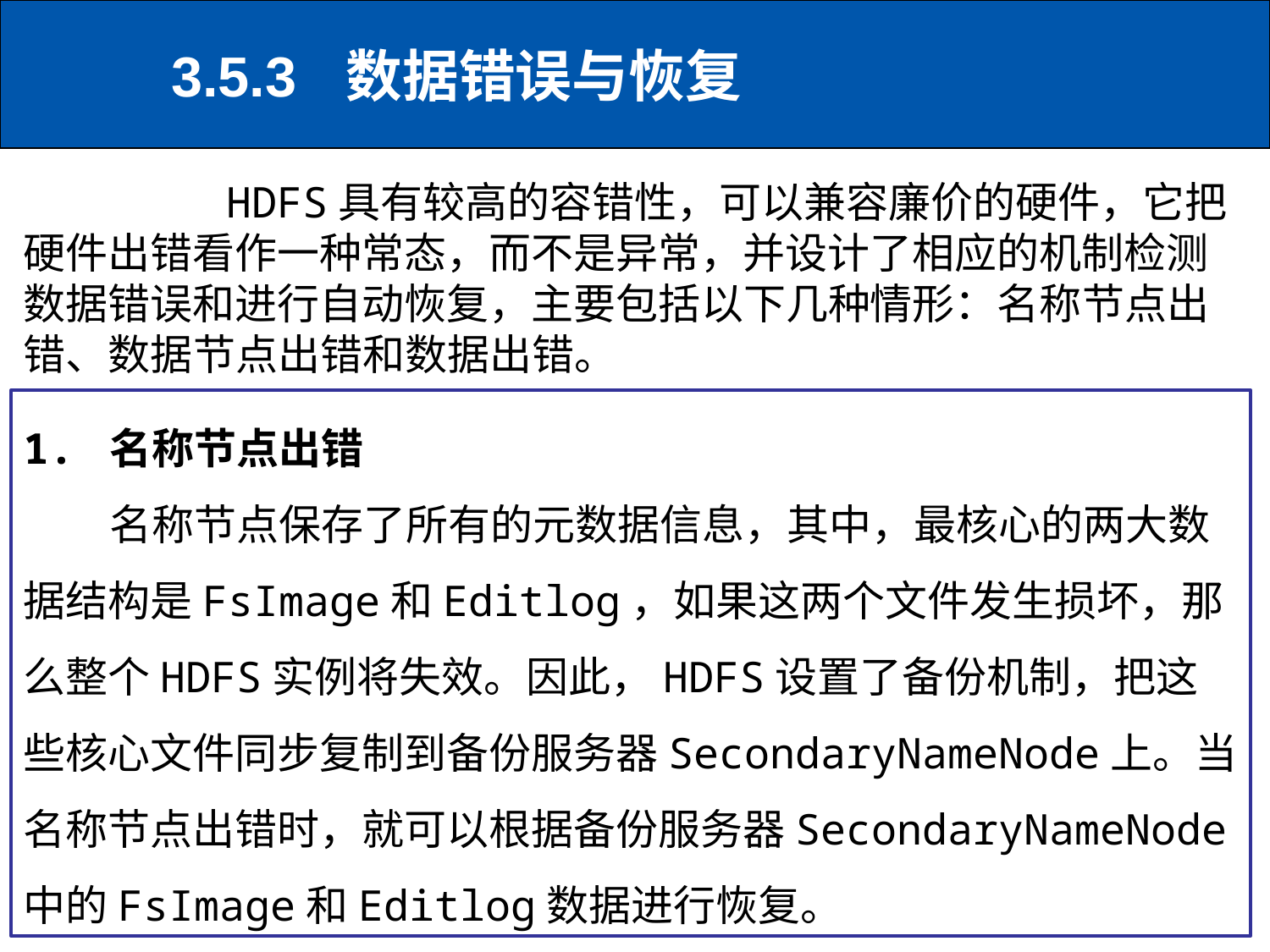

# 3.5.3	数据错误与恢复
        HDFS具有较高的容错性，可以兼容廉价的硬件，它把硬件出错看作一种常态，而不是异常，并设计了相应的机制检测数据错误和进行自动恢复，主要包括以下几种情形：名称节点出错、数据节点出错和数据出错。

1. 名称节点出错
        名称节点保存了所有的元数据信息，其中，最核心的两大数据结构是FsImage和Editlog，如果这两个文件发生损坏，那么整个HDFS实例将失效。因此，HDFS设置了备份机制，把这些核心文件同步复制到备份服务器SecondaryNameNode上。当名称节点出错时，就可以根据备份服务器SecondaryNameNode中的FsImage和Editlog数据进行恢复。